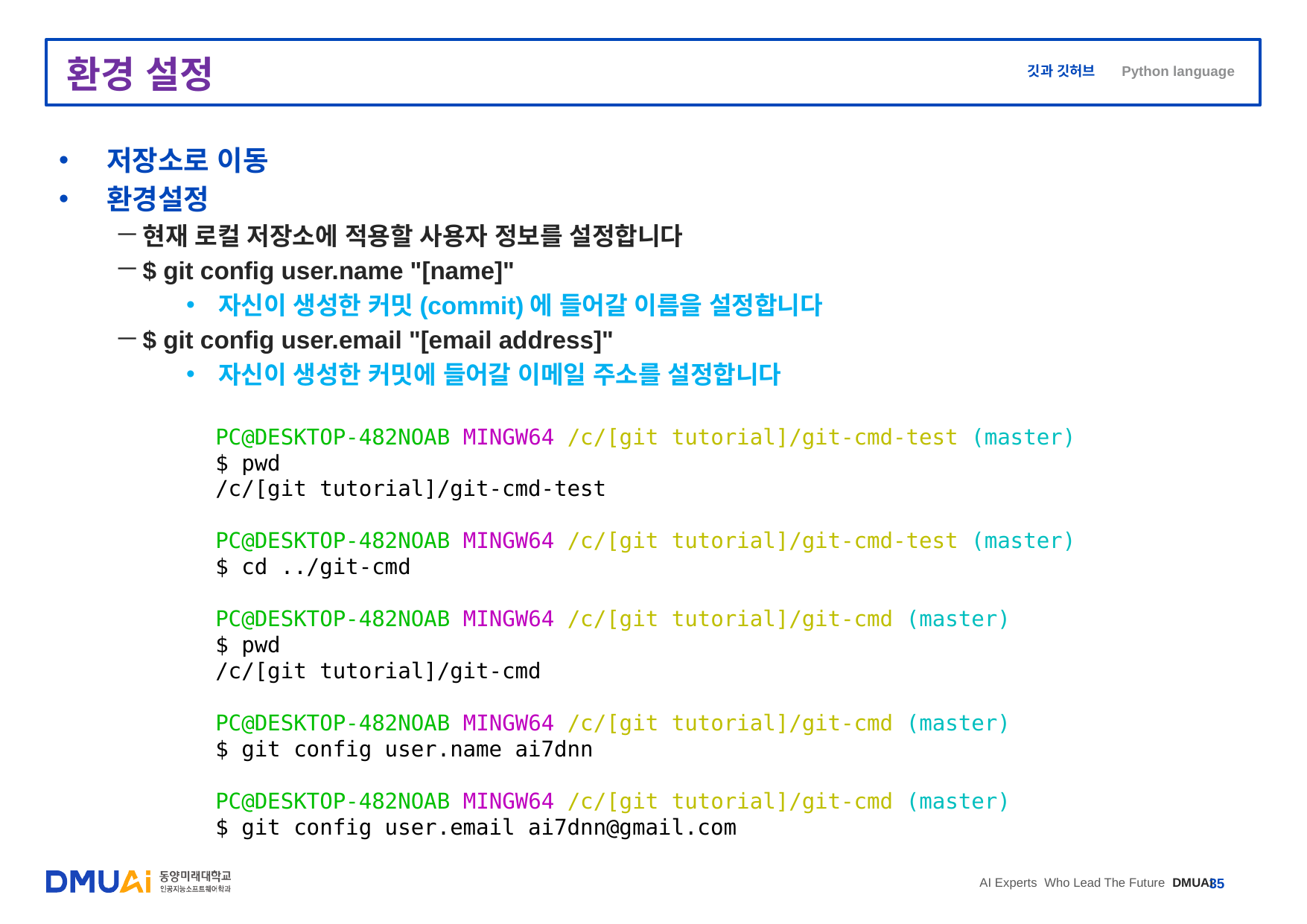

# 환경 설정
저장소로 이동
환경설정
현재 로컬 저장소에 적용할 사용자 정보를 설정합니다
$ git config user.name "[name]"
자신이 생성한 커밋(commit)에 들어갈 이름을 설정합니다
$ git config user.email "[email address]"
자신이 생성한 커밋에 들어갈 이메일 주소를 설정합니다

PC@DESKTOP-482NOAB MINGW64 /c/[git tutorial]/git-cmd-test (master)
$ pwd
/c/[git tutorial]/git-cmd-test

PC@DESKTOP-482NOAB MINGW64 /c/[git tutorial]/git-cmd-test (master)
$ cd ../git-cmd

PC@DESKTOP-482NOAB MINGW64 /c/[git tutorial]/git-cmd (master)
$ pwd
/c/[git tutorial]/git-cmd

PC@DESKTOP-482NOAB MINGW64 /c/[git tutorial]/git-cmd (master)
$ git config user.name ai7dnn

PC@DESKTOP-482NOAB MINGW64 /c/[git tutorial]/git-cmd (master)
$ git config user.email ai7dnn@gmail.com